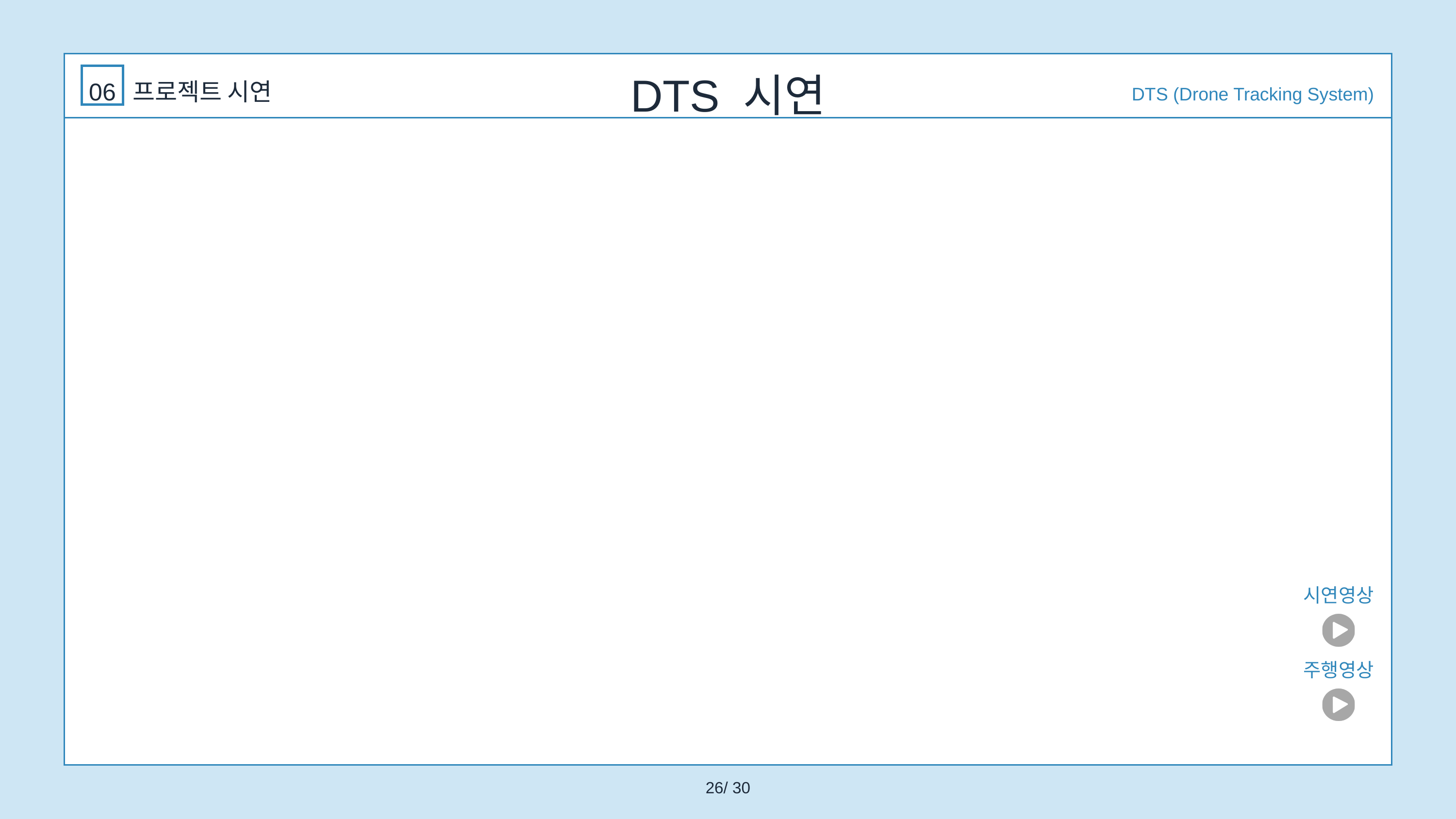

DTS 시연

06
프로젝트 시연
DTS (Drone Tracking System)

시연영상

주행영상

26/ 30